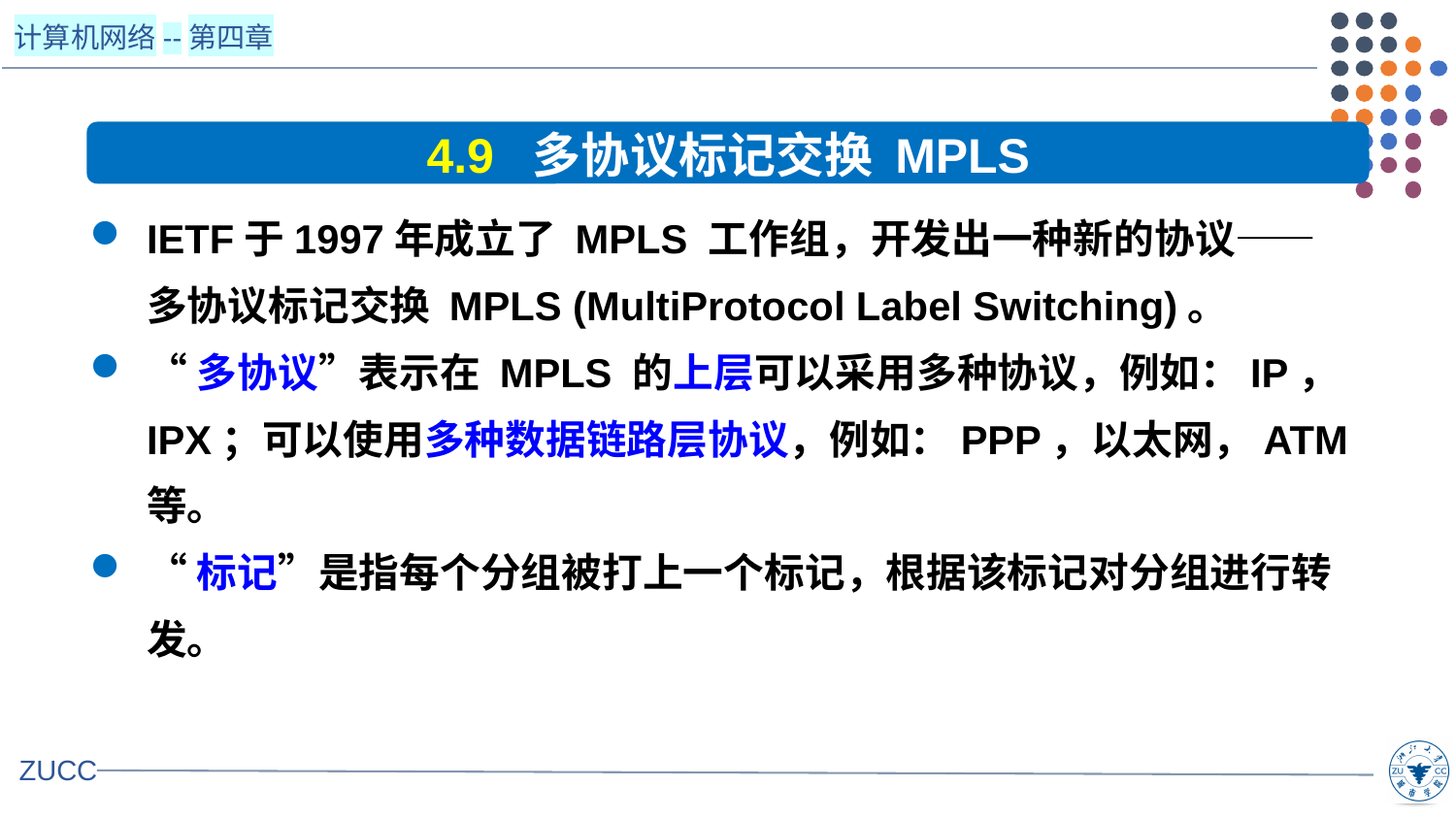

4.9  多协议标记交换 MPLS

IETF于1997年成立了 MPLS 工作组，开发出一种新的协议——多协议标记交换 MPLS (MultiProtocol Label Switching)。
“多协议”表示在 MPLS 的上层可以采用多种协议，例如：IP，IPX；可以使用多种数据链路层协议，例如：PPP，以太网，ATM 等。
“标记”是指每个分组被打上一个标记，根据该标记对分组进行转发。